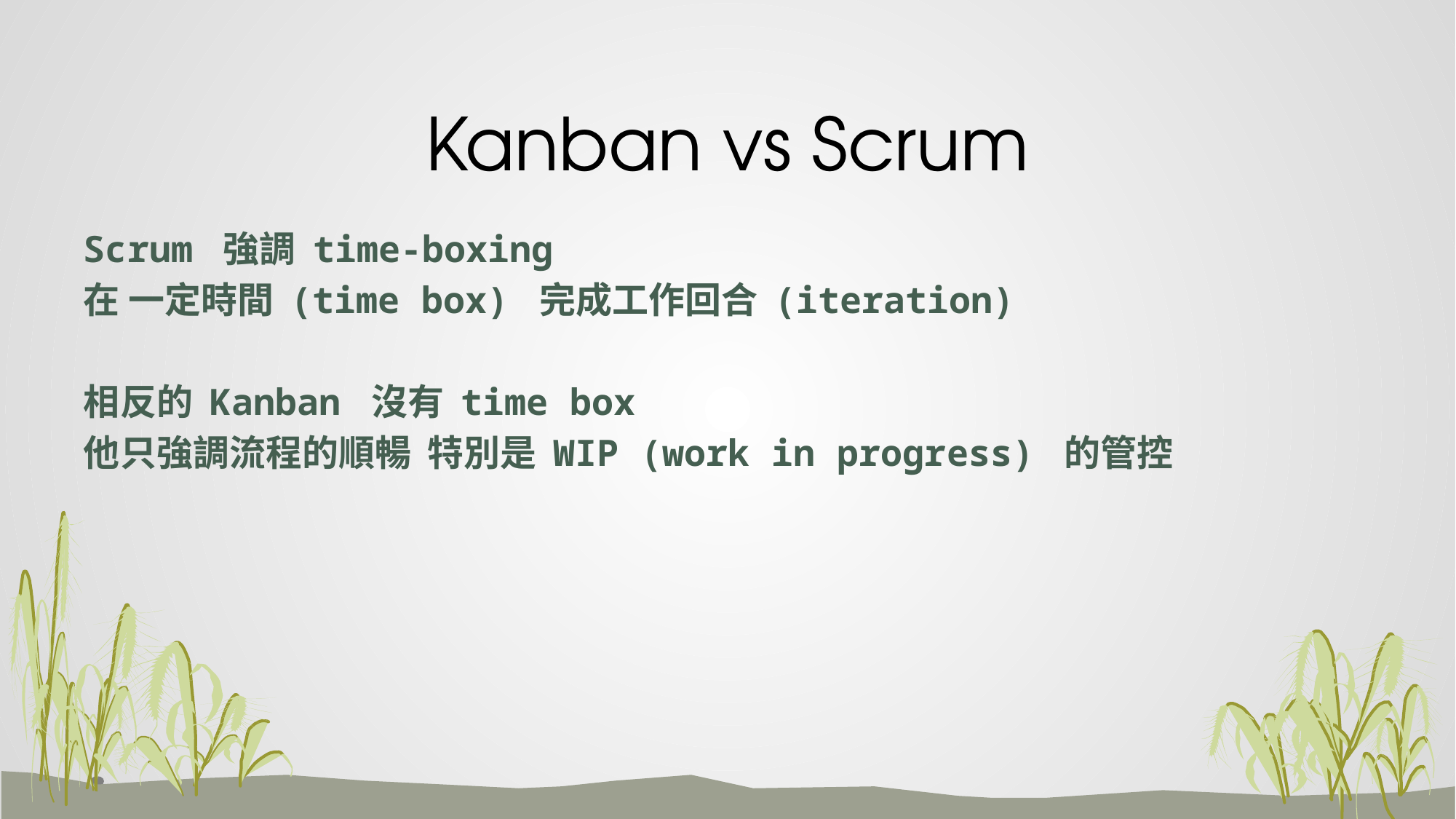

# Kanban vs Scrum
Scrum 強調 time-boxing
在 一定時間 (time box) 完成工作回合 (iteration)

相反的 Kanban 沒有 time box
他只強調流程的順暢  特別是 WIP (work in progress) 的管控